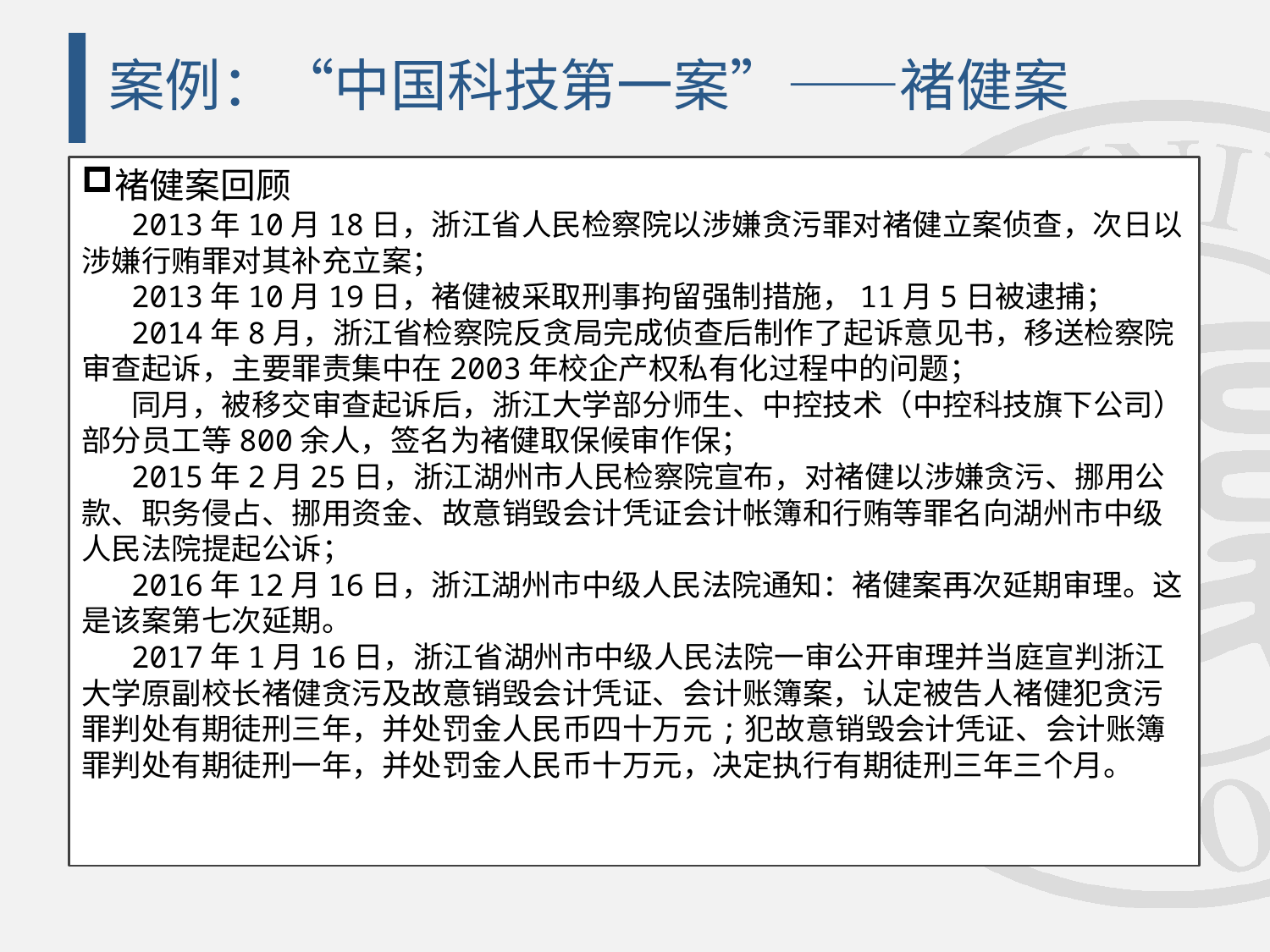

# 案例：“中国科技第一案”——褚健案
褚健案回顾
2013年10月18日，浙江省人民检察院以涉嫌贪污罪对褚健立案侦查，次日以涉嫌行贿罪对其补充立案；
2013年10月19日，褚健被采取刑事拘留强制措施，11月5日被逮捕；
2014年8月，浙江省检察院反贪局完成侦查后制作了起诉意见书，移送检察院审查起诉，主要罪责集中在2003年校企产权私有化过程中的问题；
同月，被移交审查起诉后，浙江大学部分师生、中控技术（中控科技旗下公司）部分员工等800余人，签名为褚健取保候审作保；
2015年2月25日，浙江湖州市人民检察院宣布，对褚健以涉嫌贪污、挪用公款、职务侵占、挪用资金、故意销毁会计凭证会计帐簿和行贿等罪名向湖州市中级人民法院提起公诉；
2016年12月16日，浙江湖州市中级人民法院通知：褚健案再次延期审理。这是该案第七次延期。
2017年1月16日，浙江省湖州市中级人民法院一审公开审理并当庭宣判浙江大学原副校长褚健贪污及故意销毁会计凭证、会计账簿案，认定被告人褚健犯贪污罪判处有期徒刑三年，并处罚金人民币四十万元;犯故意销毁会计凭证、会计账簿罪判处有期徒刑一年，并处罚金人民币十万元，决定执行有期徒刑三年三个月。